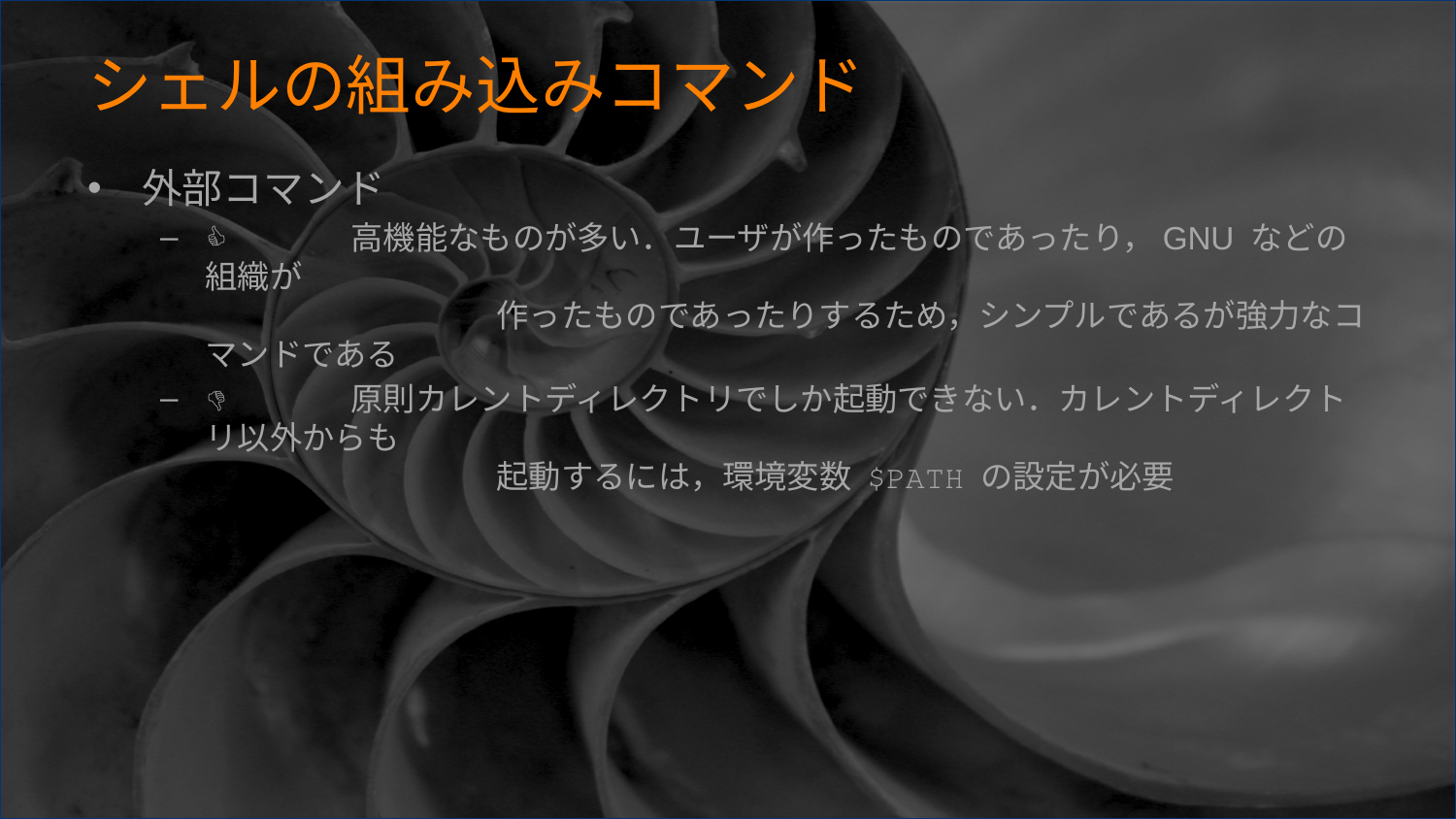

# シェルの組み込みコマンド
外部コマンド
👍	高機能なものが多い．ユーザが作ったものであったり，GNU などの組織が
		作ったものであったりするため，シンプルであるが強力なコマンドである
👎	原則カレントディレクトリでしか起動できない．カレントディレクトリ以外からも
		起動するには，環境変数 $PATH の設定が必要